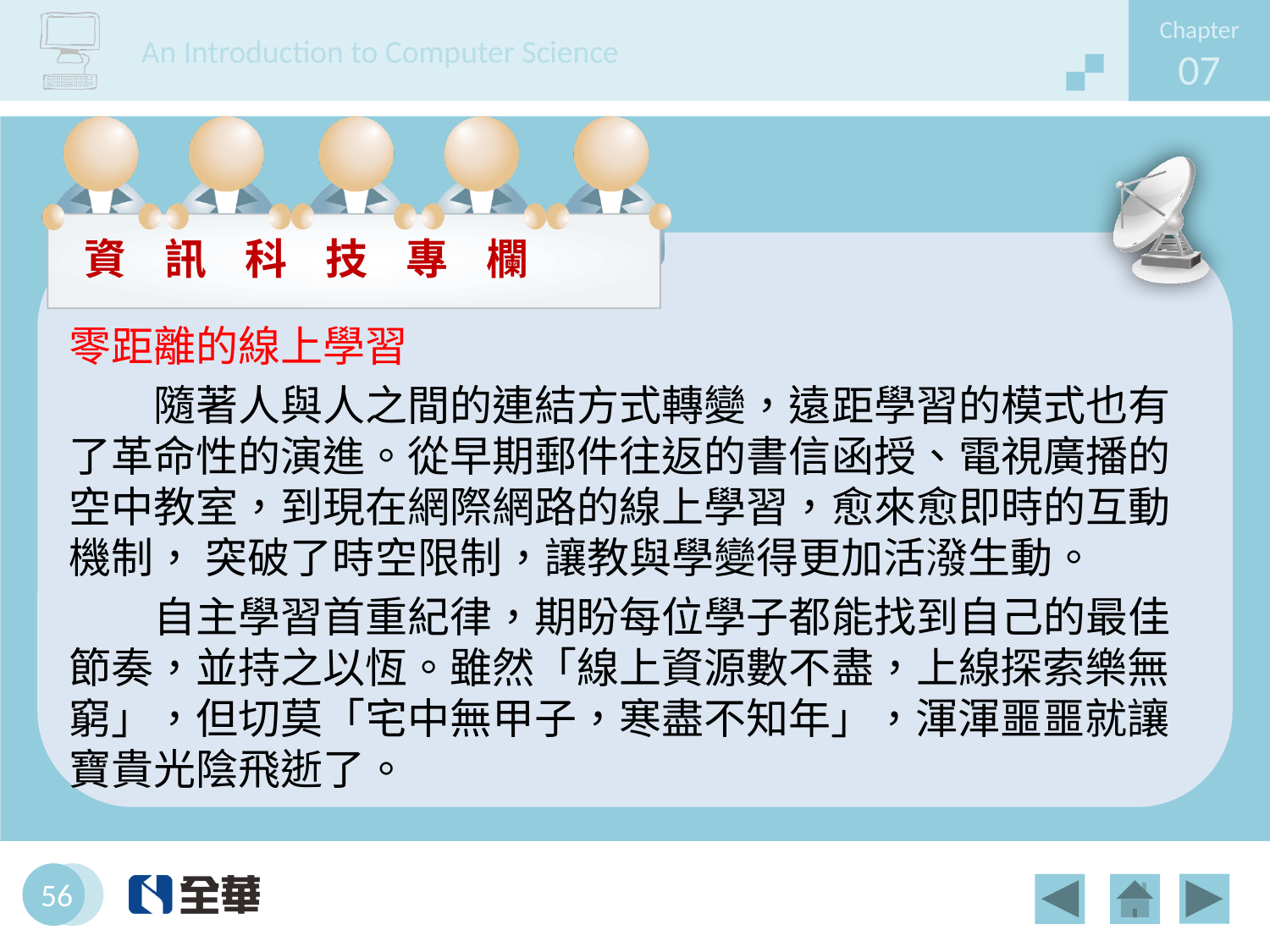

零距離的線上學習
　　隨著人與人之間的連結方式轉變，遠距學習的模式也有了革命性的演進。從早期郵件往返的書信函授、電視廣播的空中教室，到現在網際網路的線上學習，愈來愈即時的互動機制， 突破了時空限制，讓教與學變得更加活潑生動。
　　自主學習首重紀律，期盼每位學子都能找到自己的最佳節奏，並持之以恆。雖然「線上資源數不盡，上線探索樂無窮」，但切莫「宅中無甲子，寒盡不知年」，渾渾噩噩就讓寶貴光陰飛逝了。